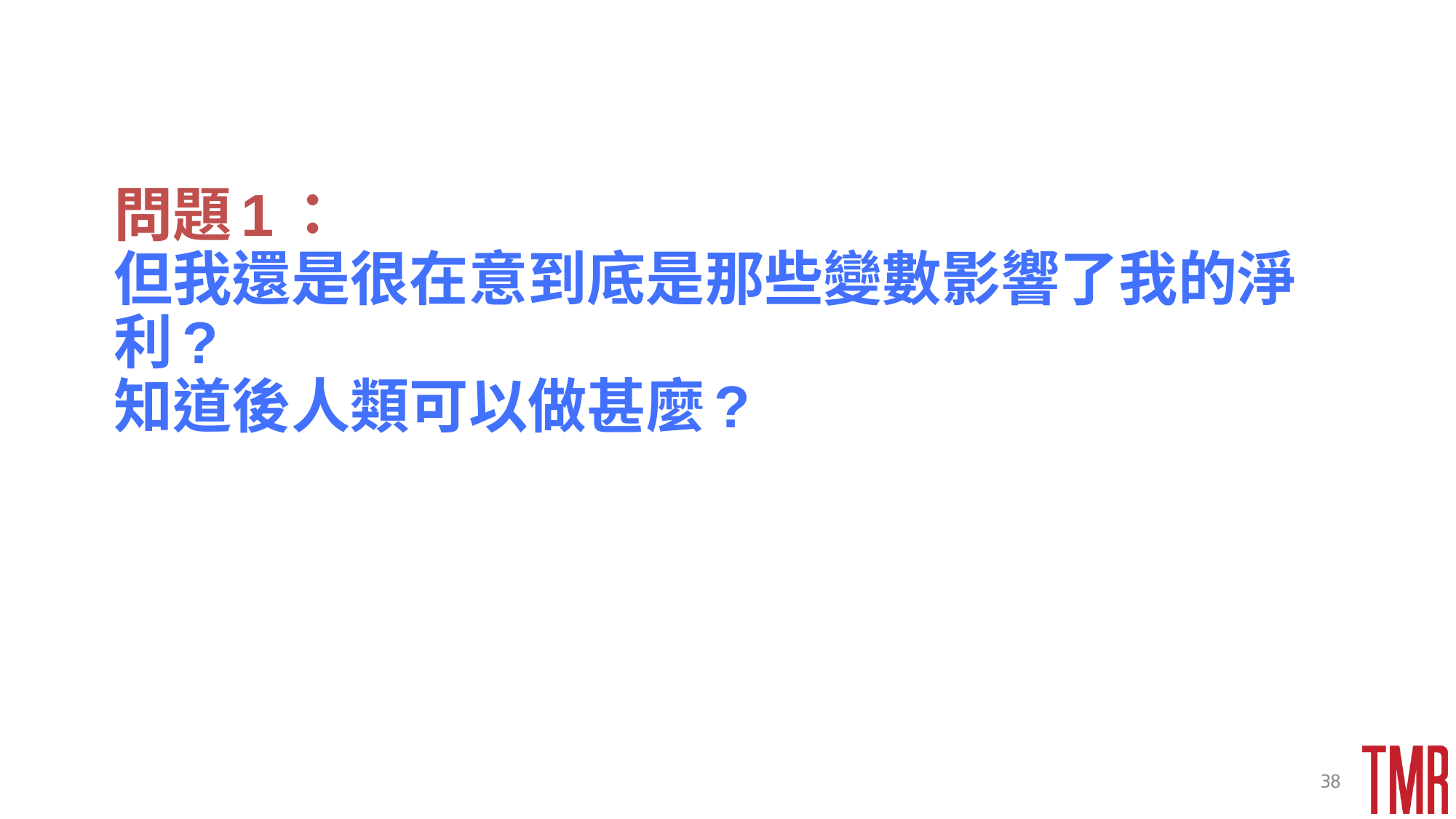

# 問題1： 但我還是很在意到底是那些變數影響了我的淨利? 知道後人類可以做甚麼?

38